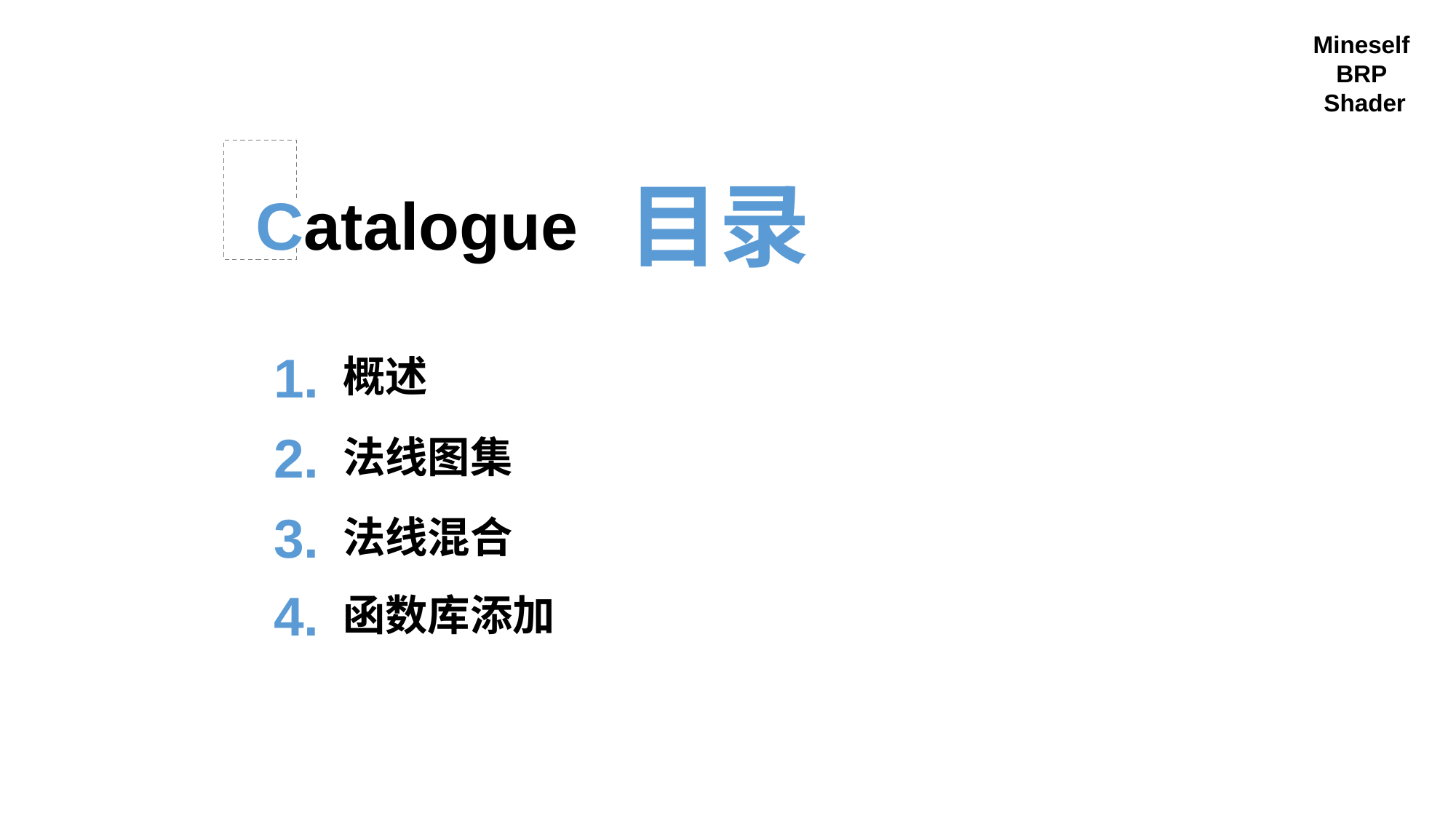

Mineself
BRP
Shader

目录
Catalogue

1.
概述
2.
法线图集
3.
法线混合
4.
函数库添加